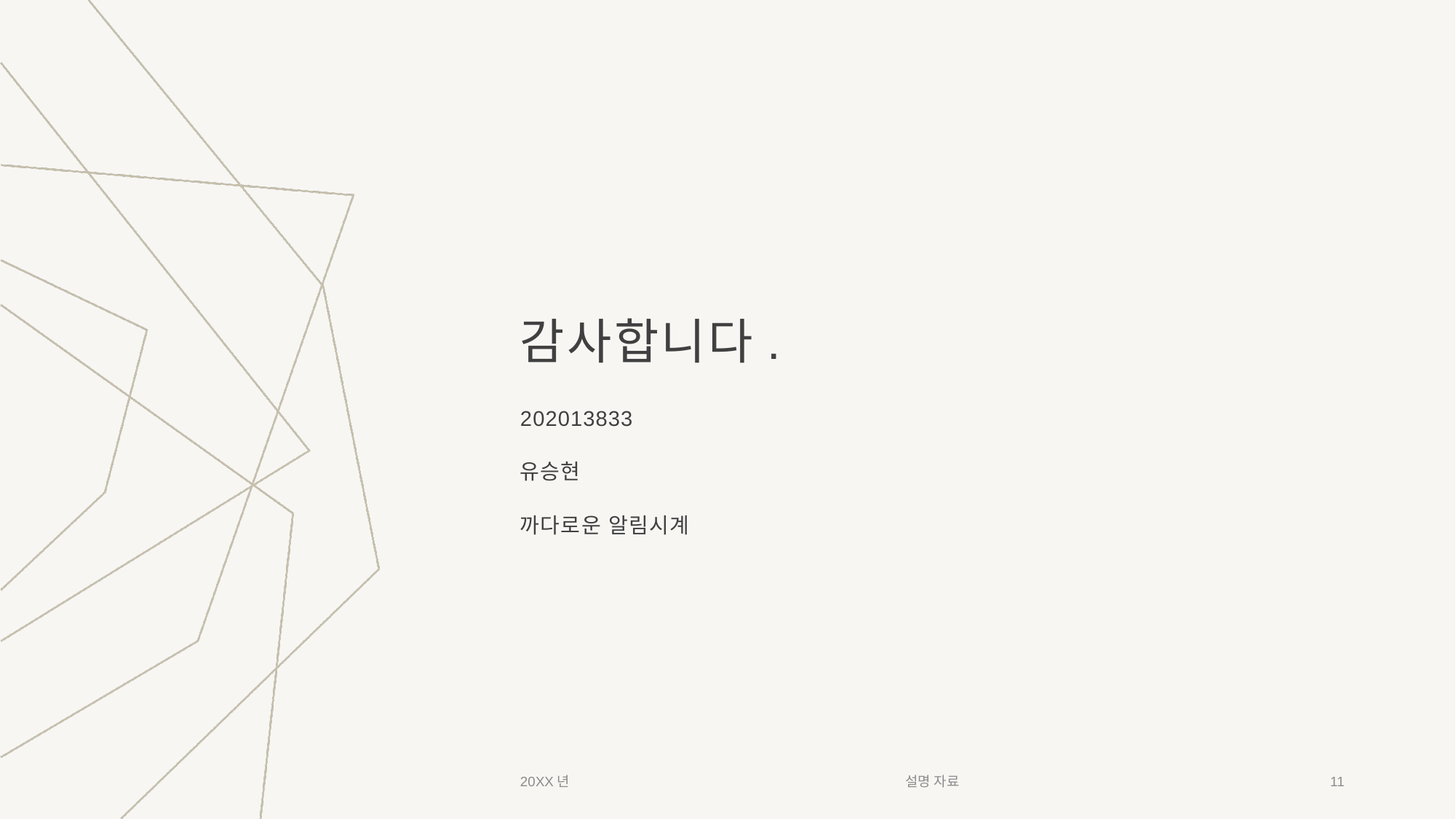

# 감사합니다.
202013833
유승현
까다로운 알림시계
20XX년
설명 자료
11